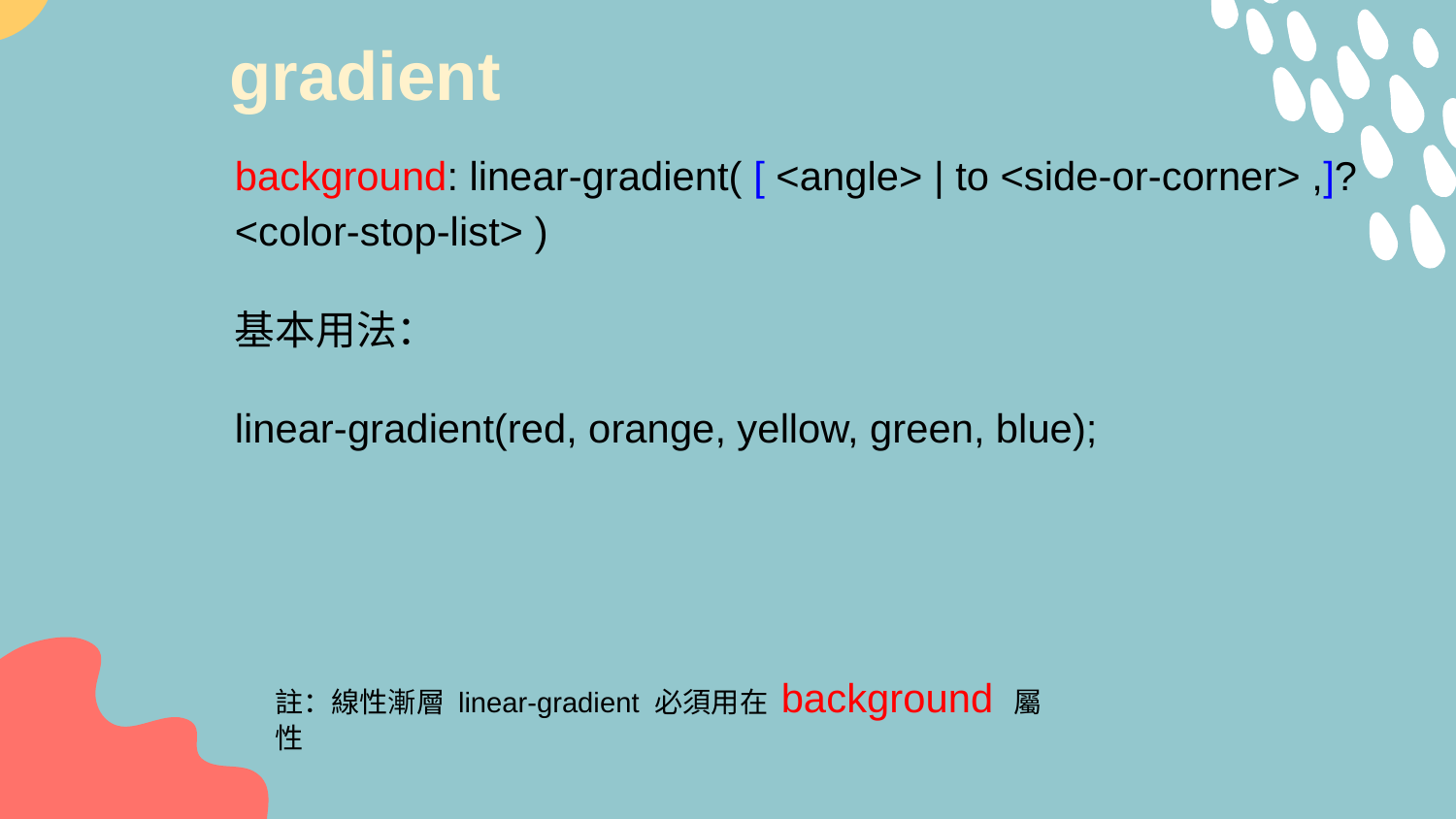

# gradient

background: linear-gradient( [ <angle> | to <side-or-corner> ,]? <color-stop-list> )
基本用法：
linear-gradient(red, orange, yellow, green, blue);

註：線性漸層 linear-gradient 必須用在 background 屬性